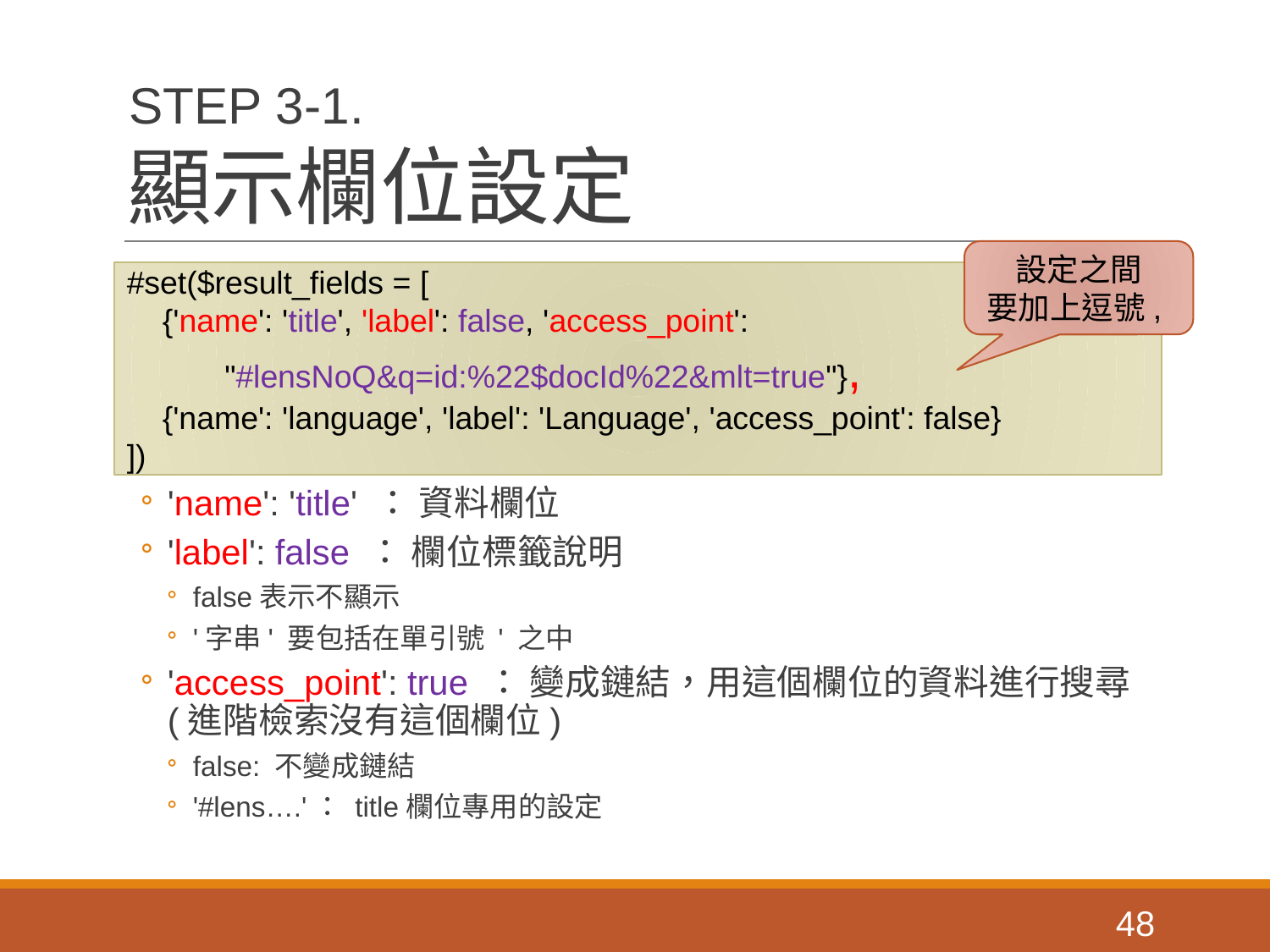

STEP 3-1.
# 顯示欄位設定
設定之間
要加上逗號,
#set($result_fields = [
    {'name': 'title', 'label': false, 'access_point':
           "#lensNoQ&q=id:%22$docId%22&mlt=true"},
    {'name': 'language', 'label': 'Language', 'access_point': false}
])
'name': 'title' ： 資料欄位
'label': false ： 欄位標籤說明
false表示不顯示
'字串' 要包括在單引號 ' 之中
'access_point': true ： 變成鏈結，用這個欄位的資料進行搜尋
(進階檢索沒有這個欄位)
false: 不變成鏈結
'#lens….'： title欄位專用的設定

48